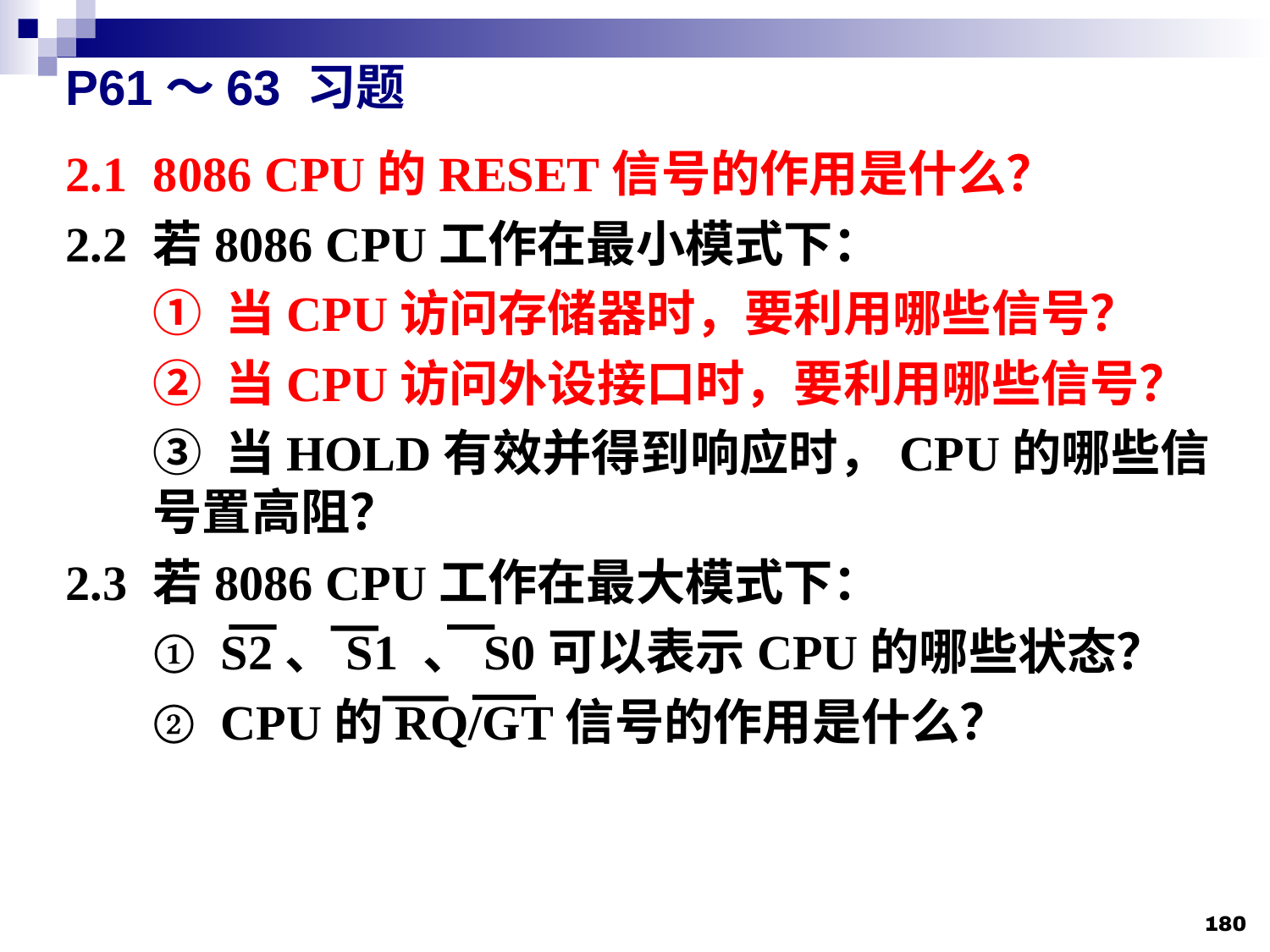

# P61～63 习题
2.1	8086 CPU的RESET信号的作用是什么？
2.2	若8086 CPU工作在最小模式下：
	① 当CPU访问存储器时，要利用哪些信号？
	② 当CPU访问外设接口时，要利用哪些信号？
	③ 当HOLD有效并得到响应时，CPU的哪些信号置高阻？
2.3	若8086 CPU工作在最大模式下：
	①  S2、S1 、S0可以表示CPU的哪些状态？
	②  CPU的RQ/GT信号的作用是什么？

180